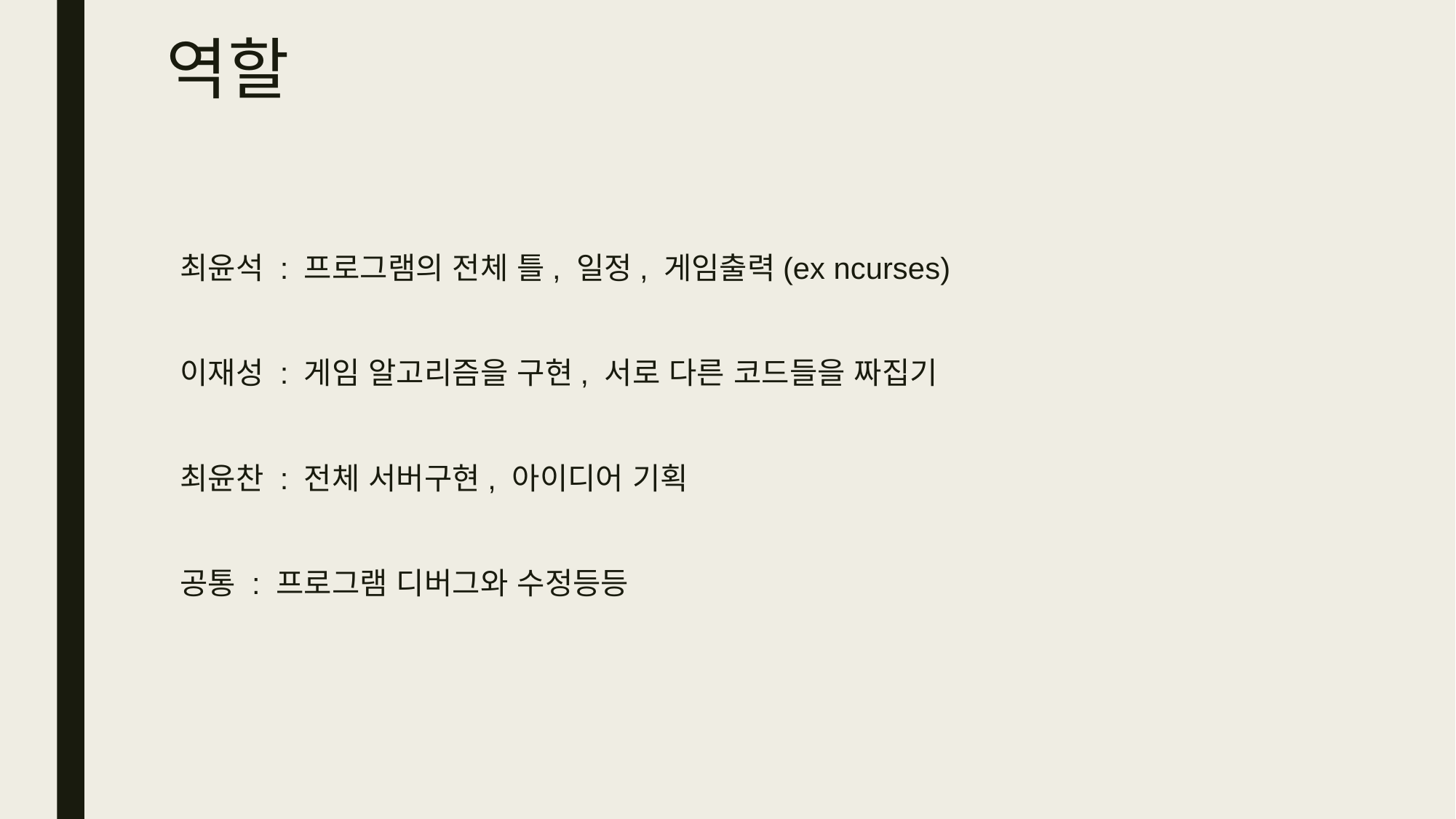

# 역할

최윤석 : 프로그램의 전체 틀, 일정, 게임출력(ex ncurses)

이재성 : 게임 알고리즘을 구현, 서로 다른 코드들을 짜집기

최윤찬 : 전체 서버구현, 아이디어 기획

공통 : 프로그램 디버그와 수정등등